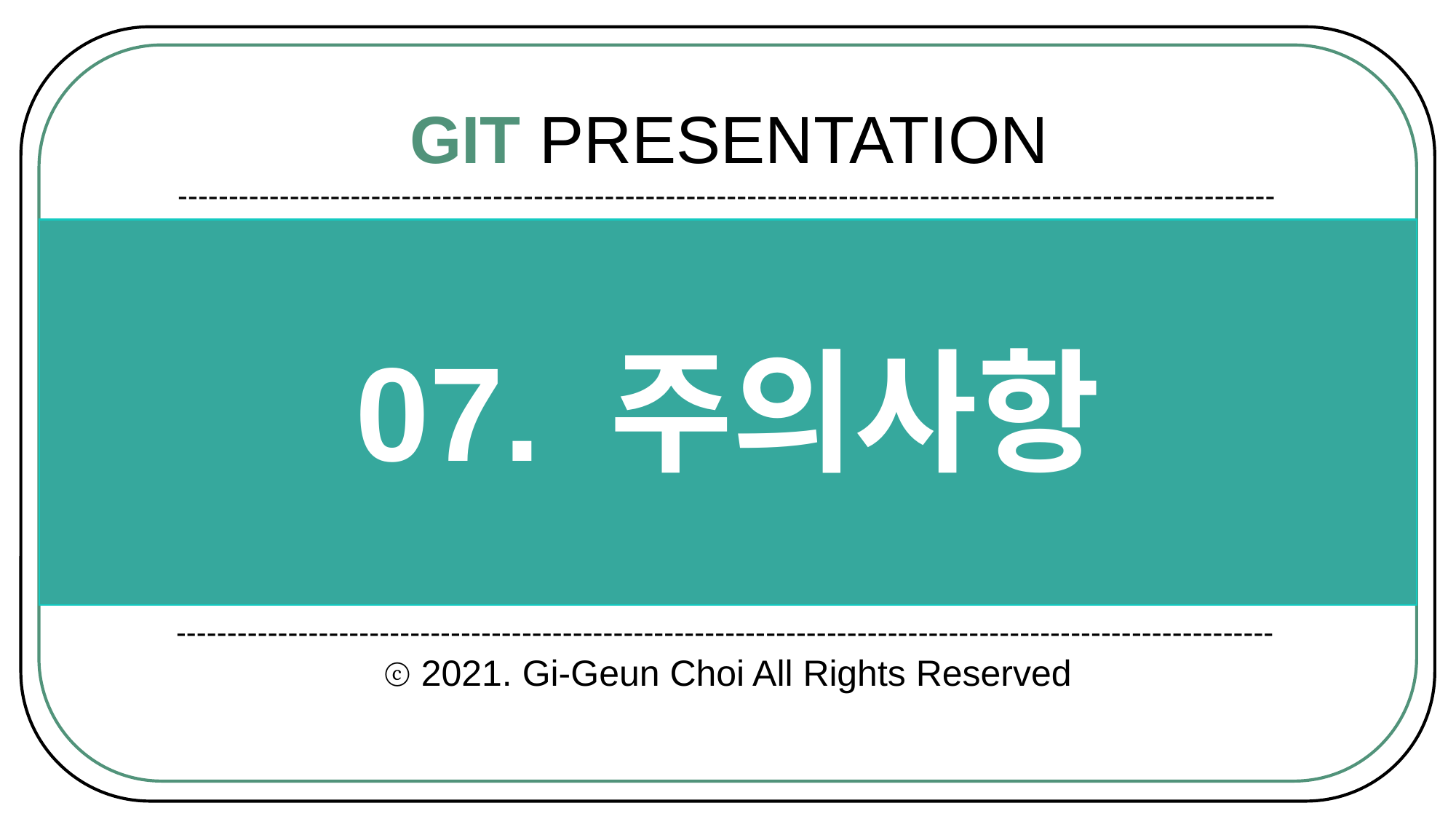

GIT PRESENTATION
------------------------------------------------------------------------------------------------------------

07. 주의사항
------------------------------------------------------------------------------------------------------------
ⓒ 2021. Gi-Geun Choi All Rights Reserved